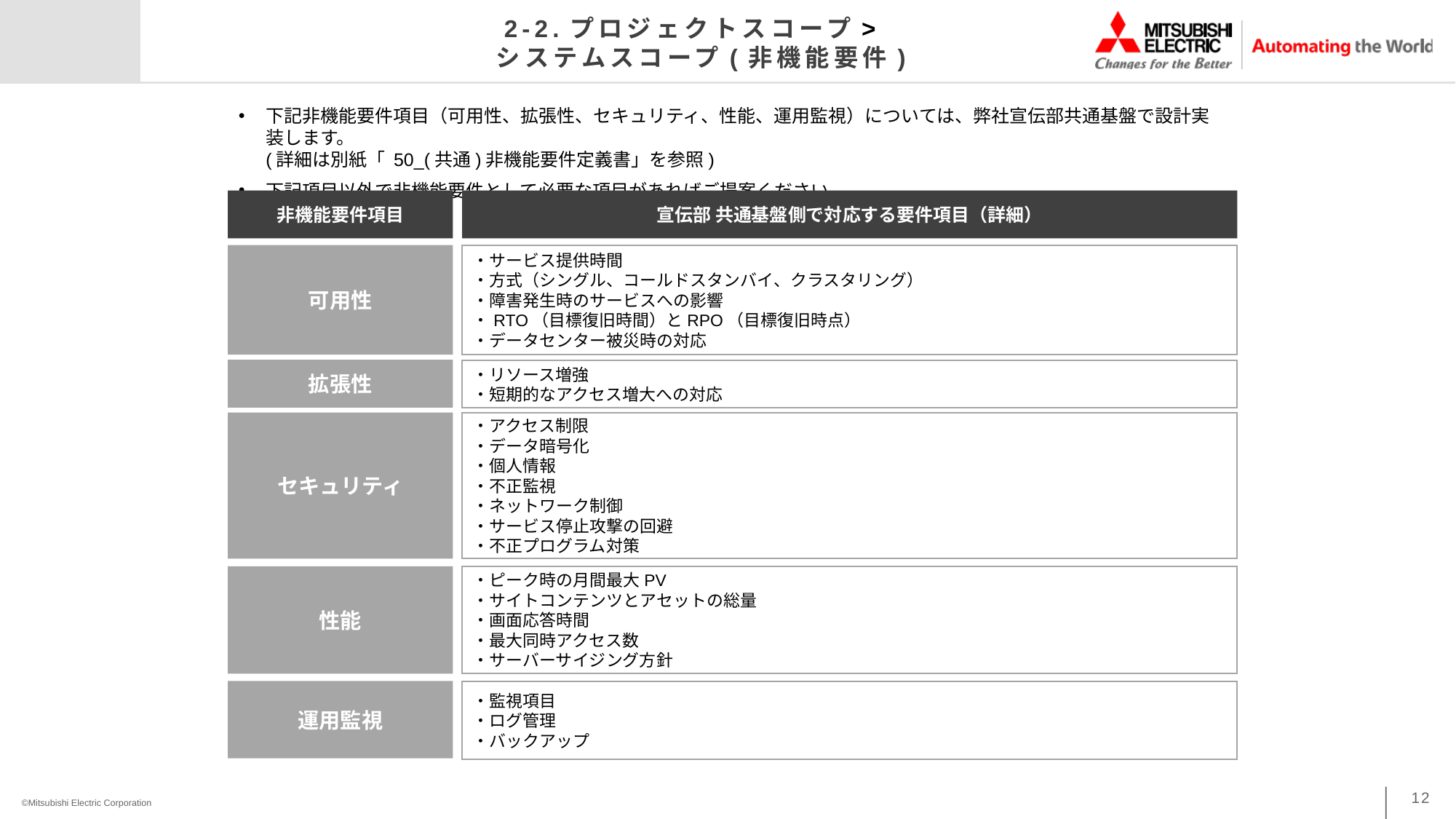

2-2.プロジェクトスコープ>
 システムスコープ(非機能要件)
下記非機能要件項目（可用性、拡張性、セキュリティ、性能、運用監視）については、弊社宣伝部共通基盤で設計実装します。
(詳細は別紙「 50_(共通)非機能要件定義書」を参照)
下記項目以外で非機能要件として必要な項目があればご提案ください。
宣伝部 共通基盤側で対応する要件項目（詳細）
非機能要件項目
可用性
・サービス提供時間
・方式（シングル、コールドスタンバイ、クラスタリング）
・障害発生時のサービスへの影響
・RTO（目標復旧時間）とRPO（目標復旧時点）
・データセンター被災時の対応
拡張性
・リソース増強
・短期的なアクセス増大への対応
セキュリティ
・アクセス制限
・データ暗号化
・個人情報
・不正監視
・ネットワーク制御
・サービス停止攻撃の回避
・不正プログラム対策
性能
・ピーク時の月間最大PV
・サイトコンテンツとアセットの総量
・画面応答時間
・最大同時アクセス数
・サーバーサイジング方針
運用監視
・監視項目
・ログ管理
・バックアップ
12